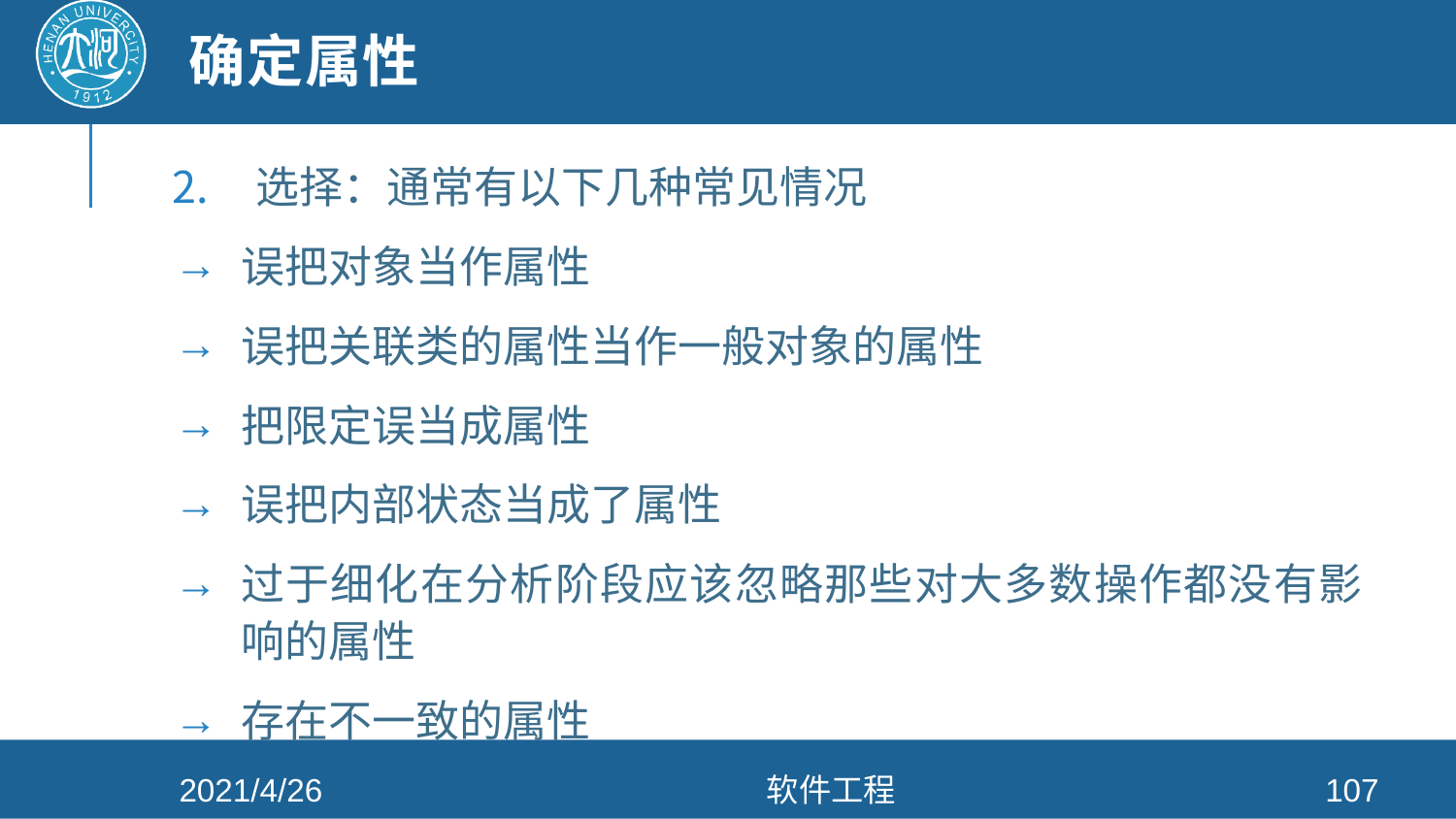

# 确定属性
选择：通常有以下几种常见情况
误把对象当作属性
误把关联类的属性当作一般对象的属性
把限定误当成属性
误把内部状态当成了属性
过于细化在分析阶段应该忽略那些对大多数操作都没有影响的属性
存在不一致的属性

2021/4/26
软件工程
107